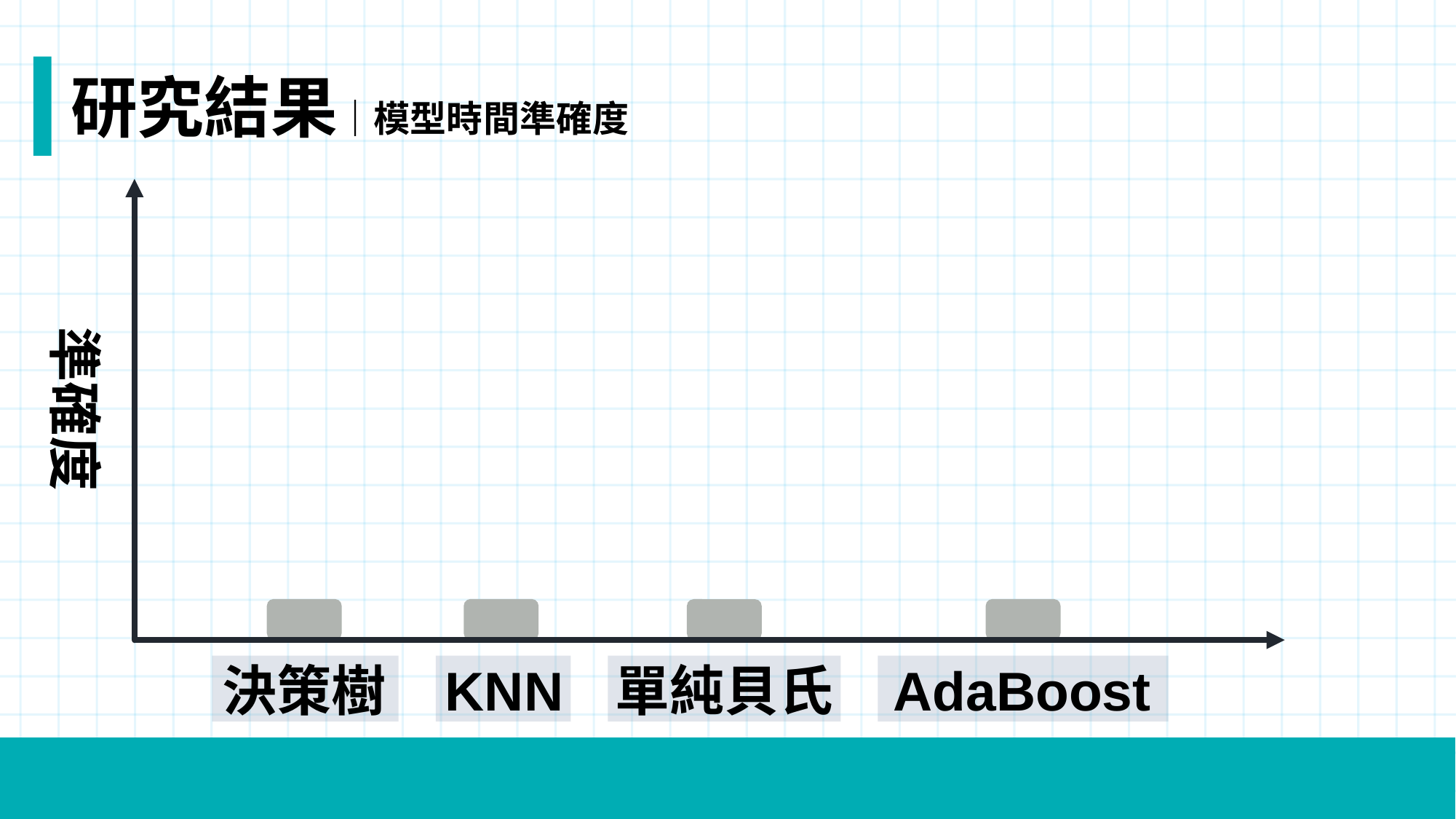

研究結果｜模型時間準確度
準確度

# 決策樹

KNN
單純貝氏
AdaBoost